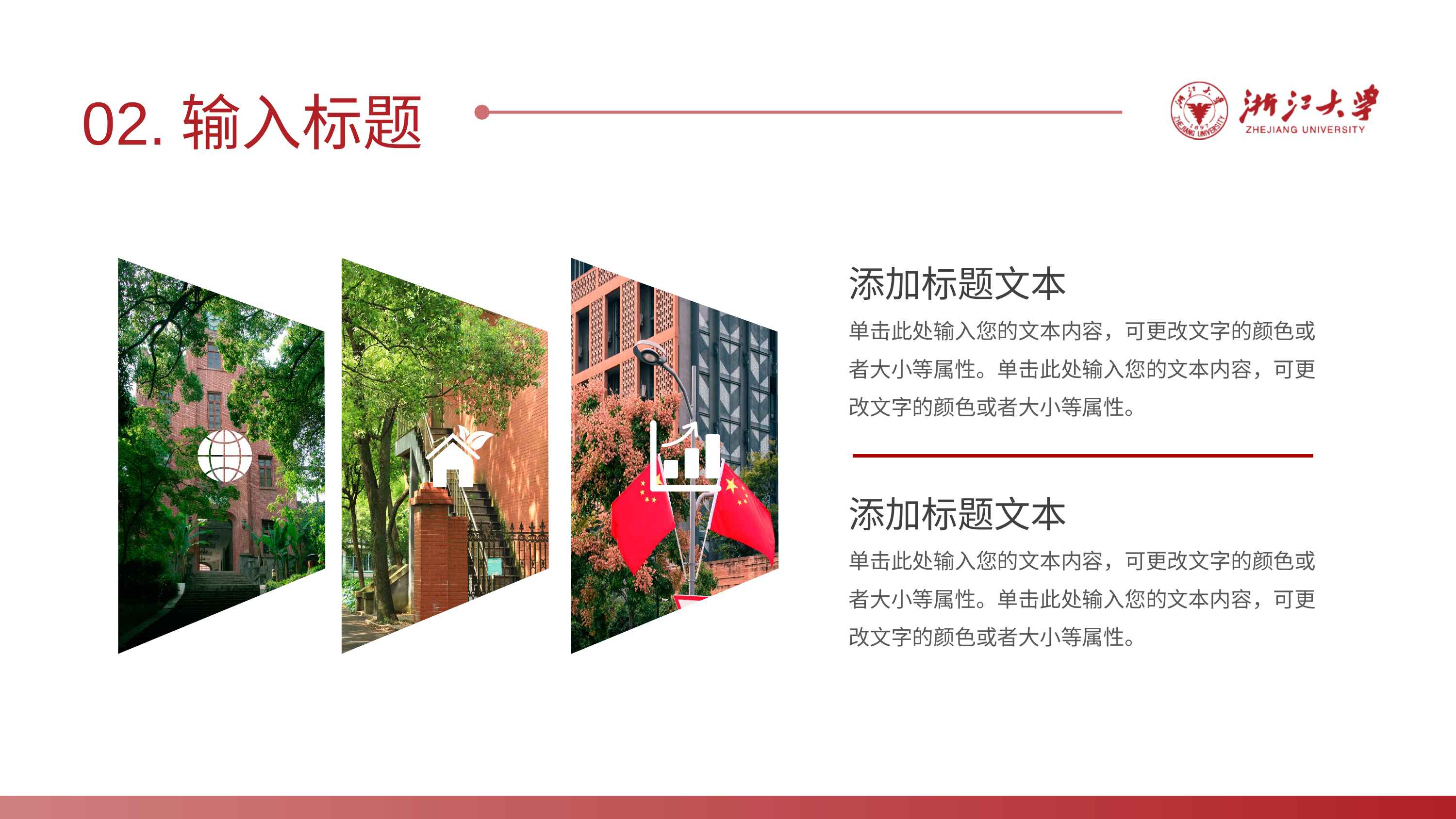

02.输入标题

添加标题文本
单击此处输入您的文本内容，可更改文字的颜色或者大小等属性。单击此处输入您的文本内容，可更改文字的颜色或者大小等属性。

添加标题文本
单击此处输入您的文本内容，可更改文字的颜色或者大小等属性。单击此处输入您的文本内容，可更改文字的颜色或者大小等属性。